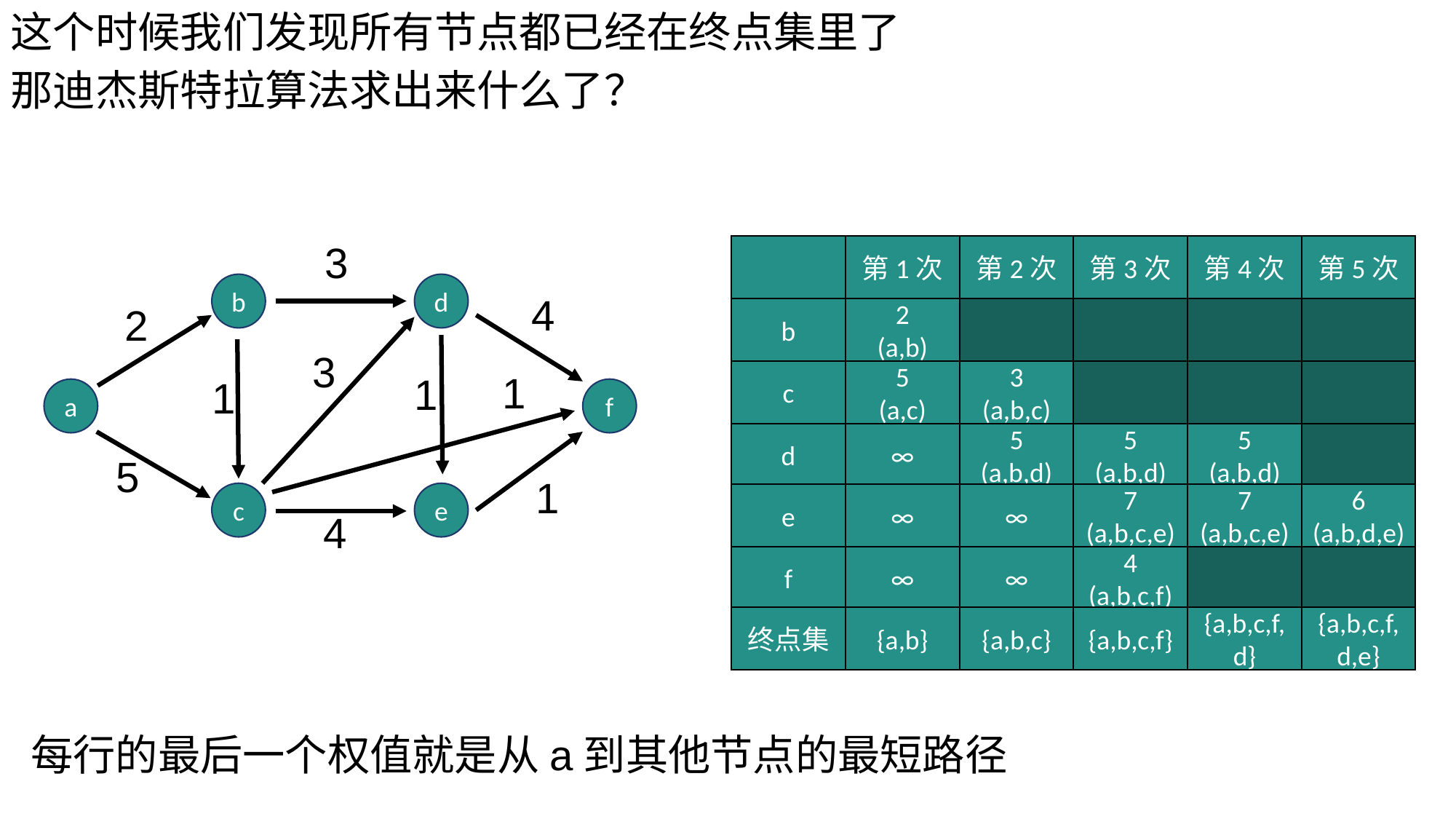

这个时候我们发现所有节点都已经在终点集里了
那迪杰斯特拉算法求出来什么了？
3

第1次
第2次
第3次
第4次
第5次
b
d
4
2
b
2
(a,b)

3
1
c
5
(a,c)
3
(a,b,c)

1
1
a
f
d
∞
5
(a,b,d)
5
(a,b,d)
5
(a,b,d)

5
1
c
e
e
∞
∞
7
(a,b,c,e)
7
(a,b,c,e)
6
(a,b,d,e)
4
f
∞
∞
4
(a,b,c,f)

终点集
{a,b}
{a,b,c}
{a,b,c,f}
{a,b,c,f,d}
{a,b,c,f,d,e}
每行的最后一个权值就是从a到其他节点的最短路径